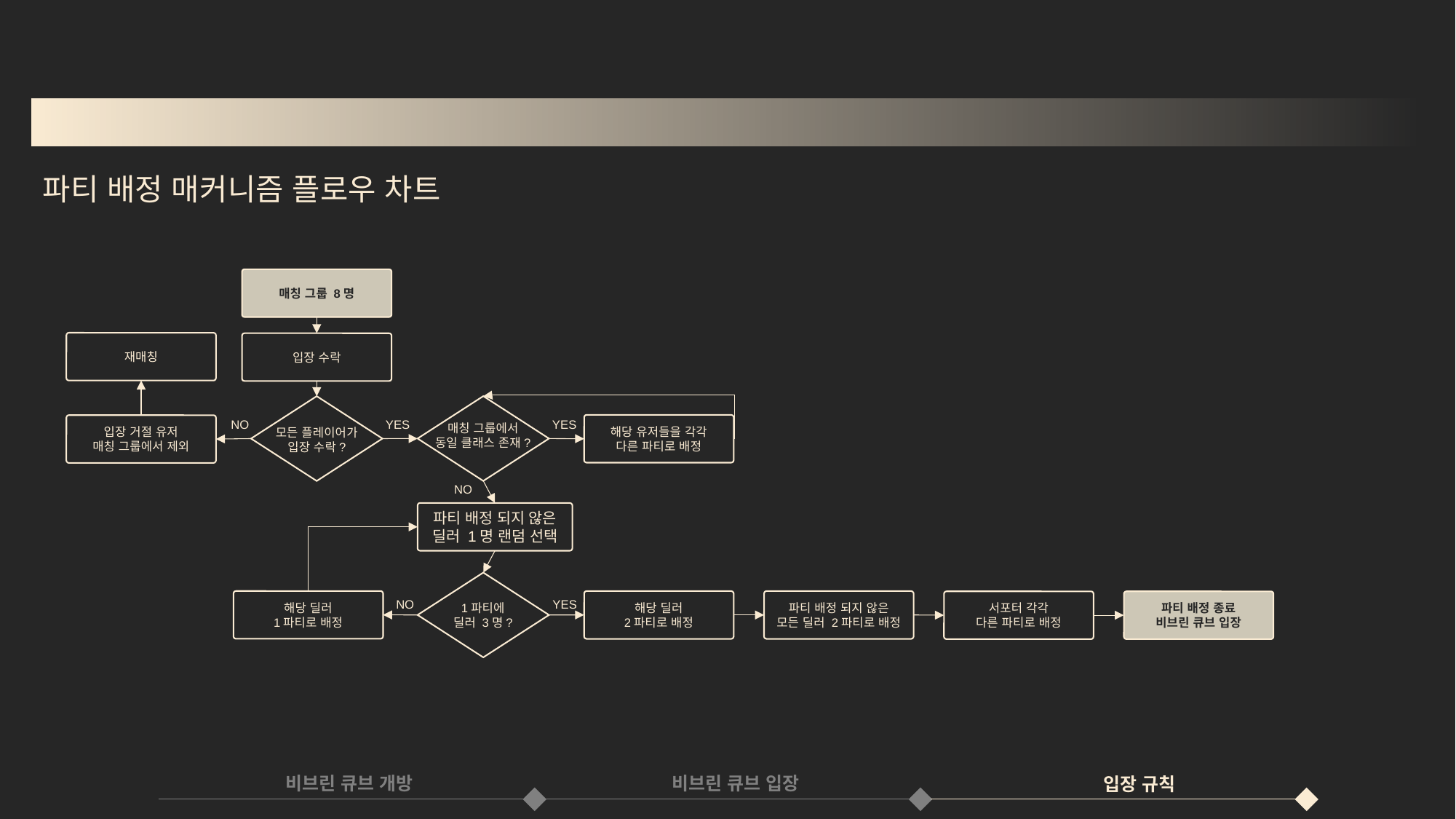

파티 배정 매커니즘 플로우 차트
매칭 그룹 8명
재매칭
입장 수락

NO
YES
YES
매칭 그룹에서
동일 클래스 존재?
해당 유저들을 각각
다른 파티로 배정
입장 거절 유저
매칭 그룹에서 제외
모든 플레이어가
입장 수락?
NO
파티 배정 되지 않은 딜러 1명 랜덤 선택

NO
YES
해당 딜러
1파티로 배정
해당 딜러
2파티로 배정
파티 배정 되지 않은
모든 딜러 2파티로 배정
파티 배정 종료
비브린 큐브 입장
서포터 각각
다른 파티로 배정
1파티에
딜러 3명?
비브린 큐브 입장
비브린 큐브 개방
입장 규칙